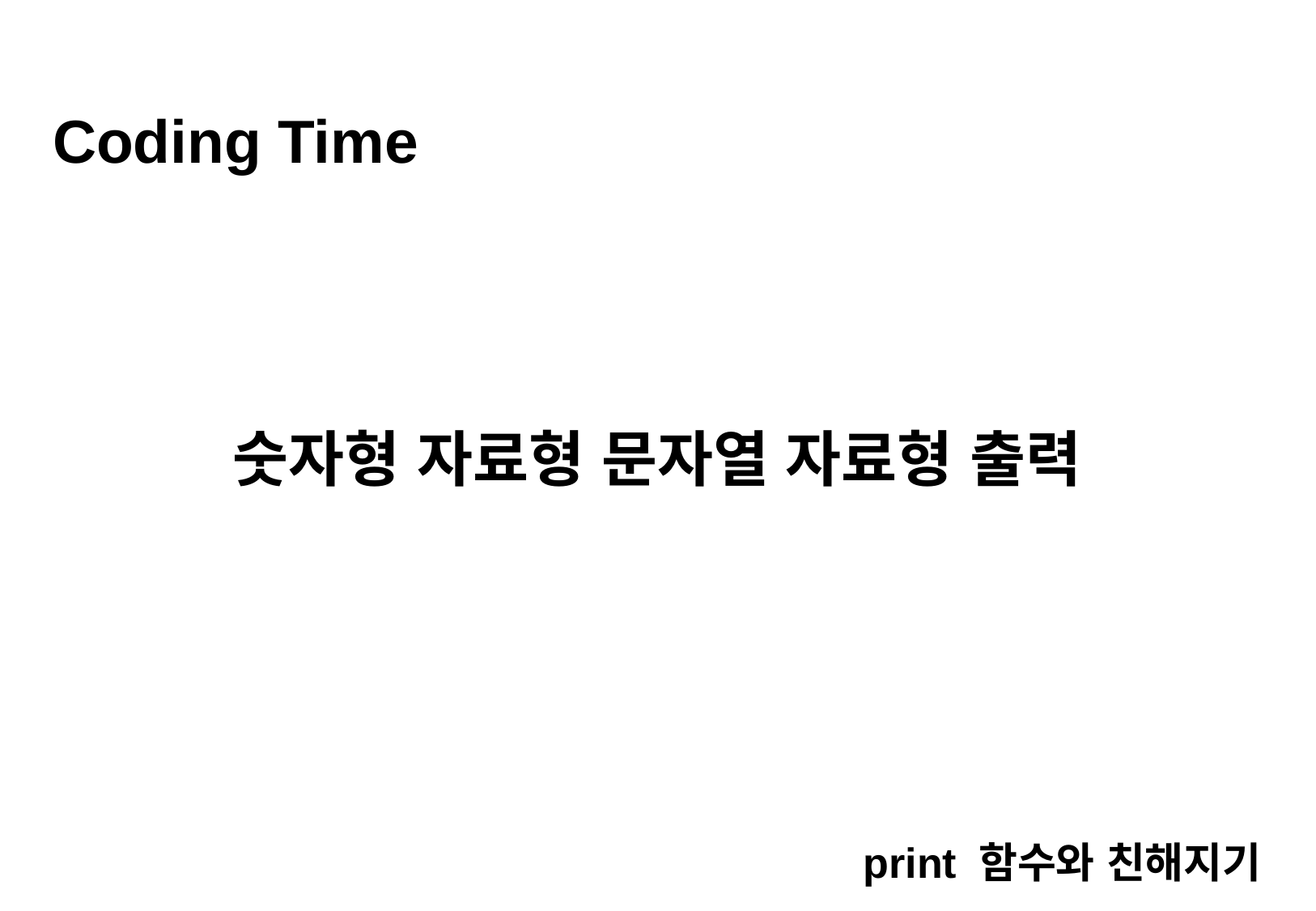

Coding Time
숫자형 자료형 문자열 자료형 출력
print 함수와 친해지기